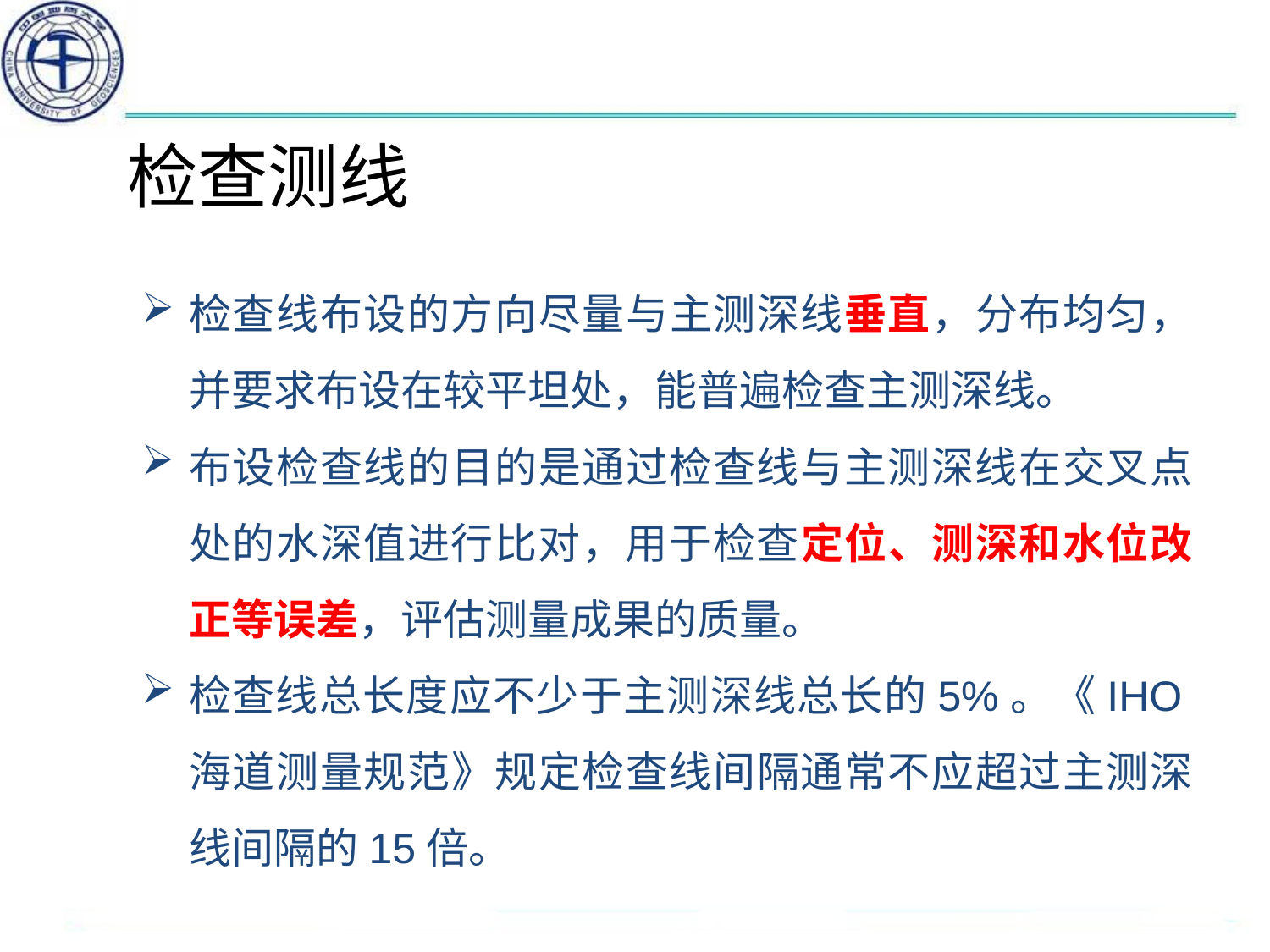

#
检查测线
检查线布设的方向尽量与主测深线垂直，分布均匀，并要求布设在较平坦处，能普遍检查主测深线。
布设检查线的目的是通过检查线与主测深线在交叉点处的水深值进行比对，用于检查定位、测深和水位改正等误差，评估测量成果的质量。
检查线总长度应不少于主测深线总长的5%。《IHO海道测量规范》规定检查线间隔通常不应超过主测深线间隔的15倍。